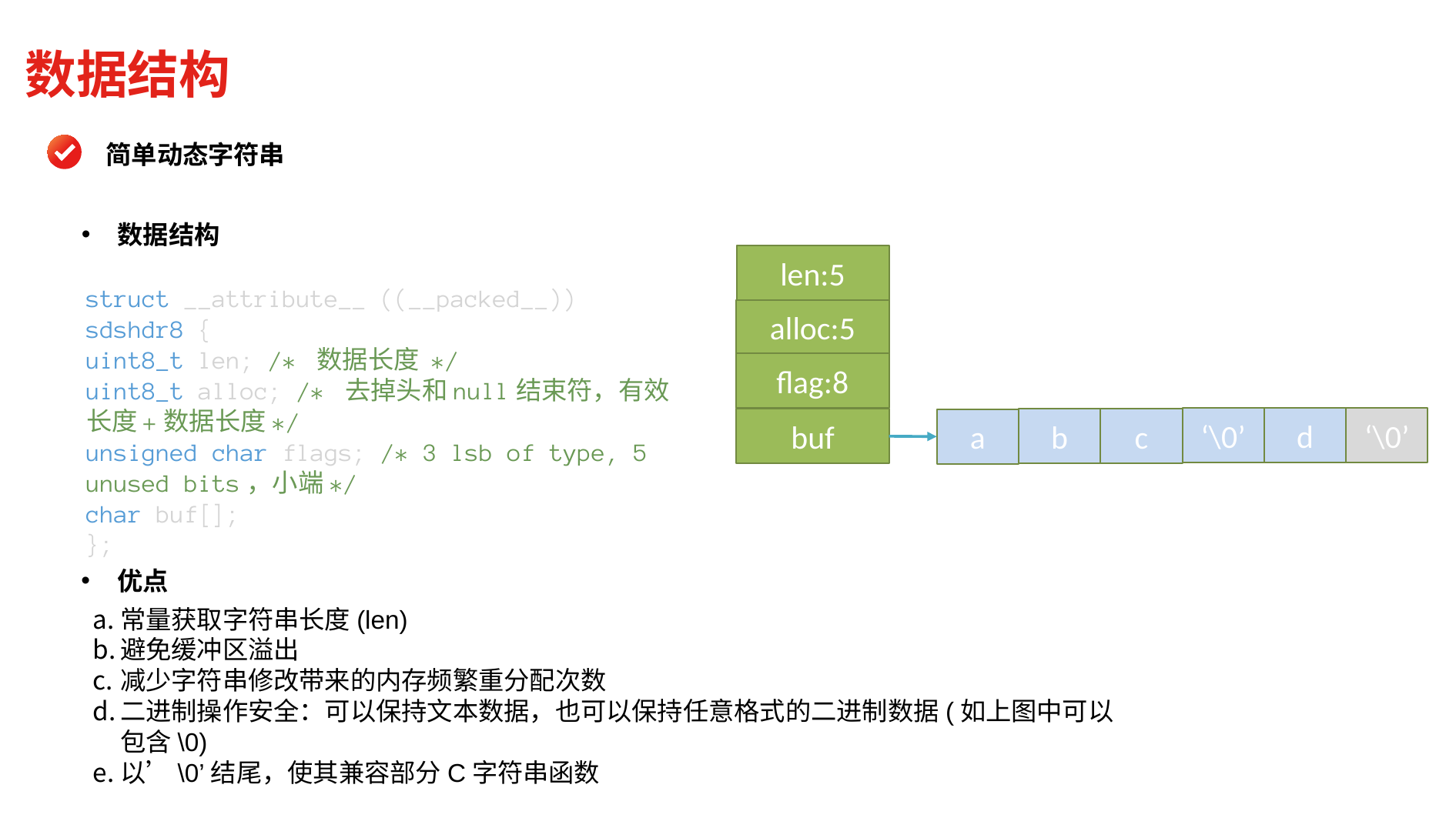

数据结构
简单动态字符串

数据结构
len:5
struct __attribute__ ((__packed__)) sdshdr8 {
uint8_t len; /* 数据长度 */
uint8_t alloc; /* 去掉头和null结束符，有效长度+数据长度*/
unsigned char flags; /* 3 lsb of type, 5 unused bits，小端*/
char buf[];
};
alloc:5
flag:8

‘\0’
d
‘\0’
buf
b
c
a
优点
常量获取字符串长度(len)
避免缓冲区溢出
减少字符串修改带来的内存频繁重分配次数
二进制操作安全：可以保持文本数据，也可以保持任意格式的二进制数据(如上图中可以包含\0)
以’\0’结尾，使其兼容部分C字符串函数